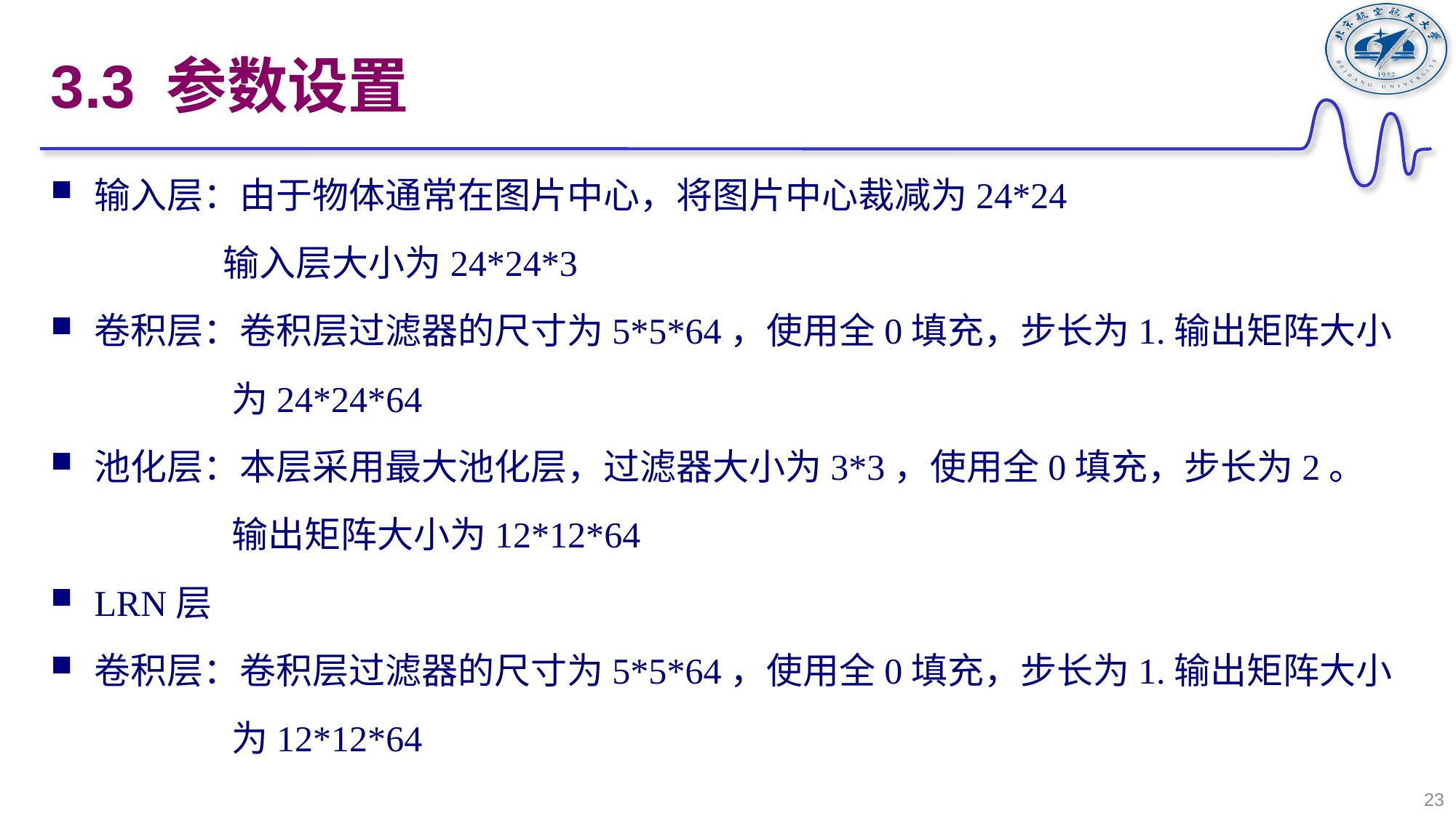

# 3.3 参数设置
输入层：由于物体通常在图片中心，将图片中心裁减为24*24
                    输入层大小为24*24*3
卷积层：卷积层过滤器的尺寸为5*5*64，使用全0填充，步长为1.输出矩阵大小
                     为24*24*64
池化层：本层采用最大池化层，过滤器大小为3*3，使用全0填充，步长为2。
                     输出矩阵大小为12*12*64
LRN层
卷积层：卷积层过滤器的尺寸为5*5*64，使用全0填充，步长为1.输出矩阵大小
                     为12*12*64

23